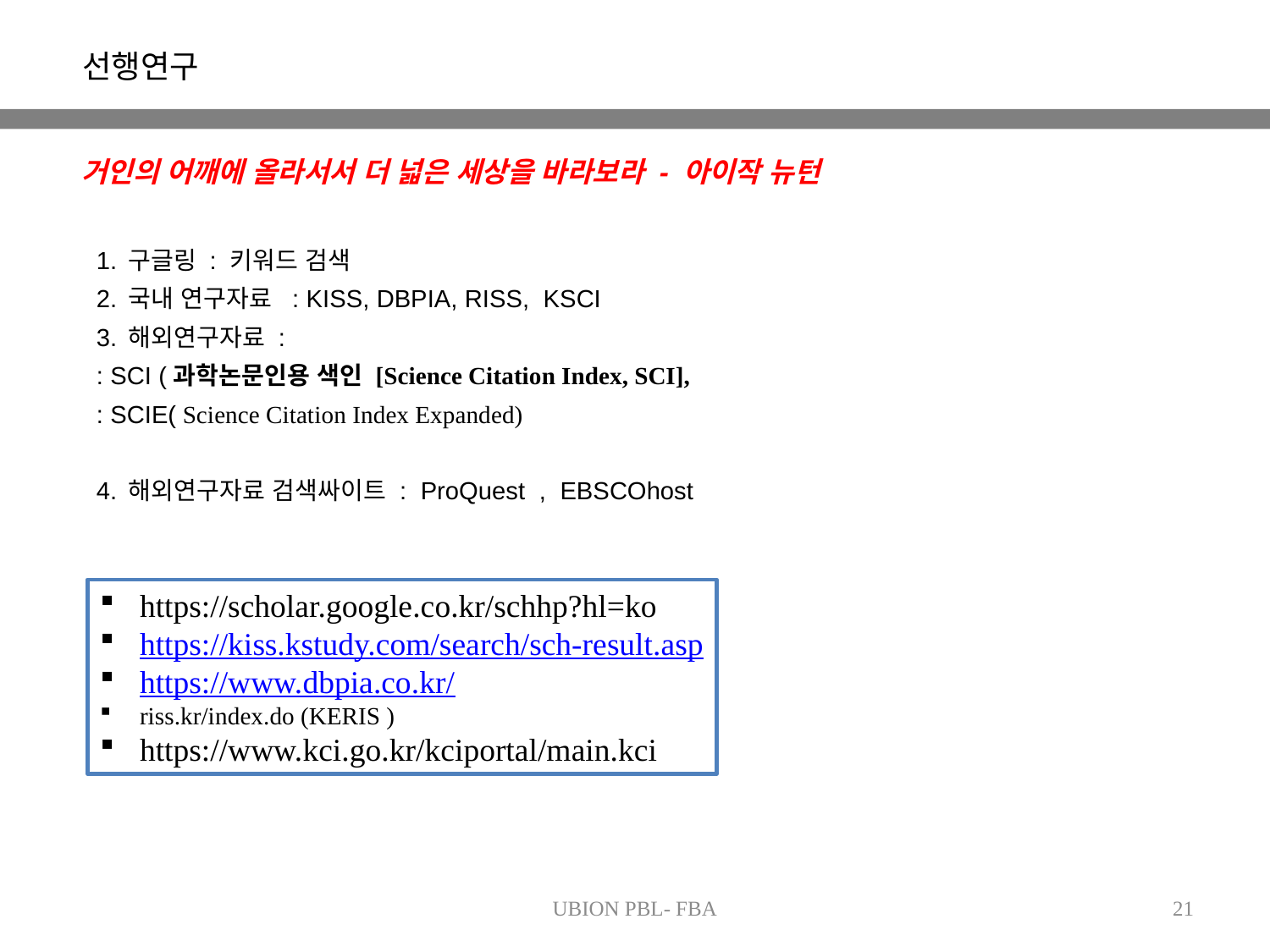

선행연구

거인의 어깨에 올라서서 더 넓은 세상을 바라보라 - 아이작 뉴턴
구글링 : 키워드 검색
국내 연구자료  : KISS, DBPIA, RISS,  KSCI
해외연구자료 :
: SCI (과학논문인용 색인 [Science Citation Index, SCI],
: SCIE( Science Citation Index Expanded)

해외연구자료 검색싸이트 :  ProQuest  ,  EBSCOhost
https://scholar.google.co.kr/schhp?hl=ko
https://kiss.kstudy.com/search/sch-result.asp
https://www.dbpia.co.kr/
riss.kr/index.do (KERIS )
https://www.kci.go.kr/kciportal/main.kci
UBION PBL- FBA
21